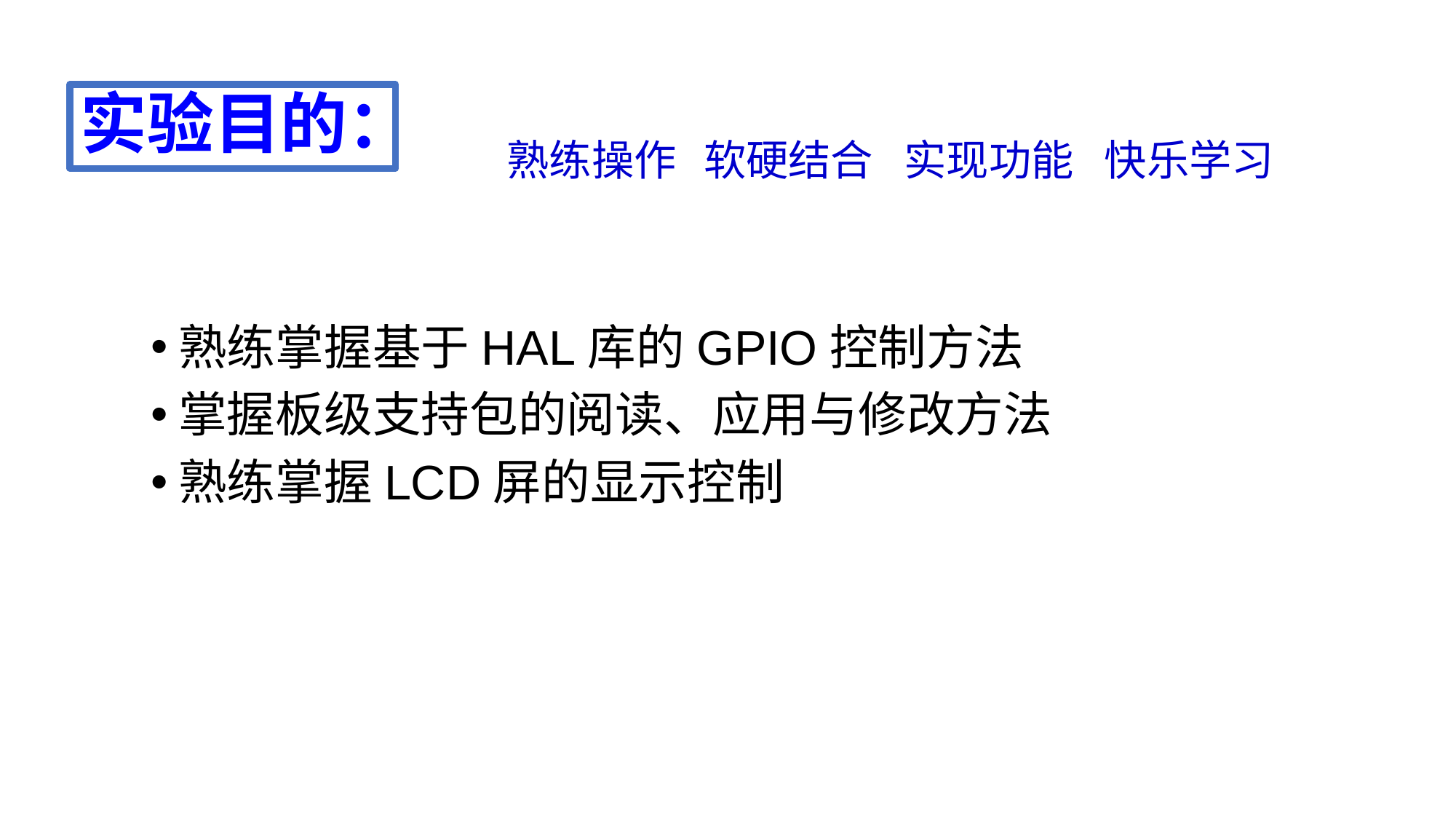

# 实验目的：
熟练操作
软硬结合
实现功能
快乐学习
熟练掌握基于HAL库的GPIO控制方法
掌握板级支持包的阅读、应用与修改方法
熟练掌握LCD屏的显示控制